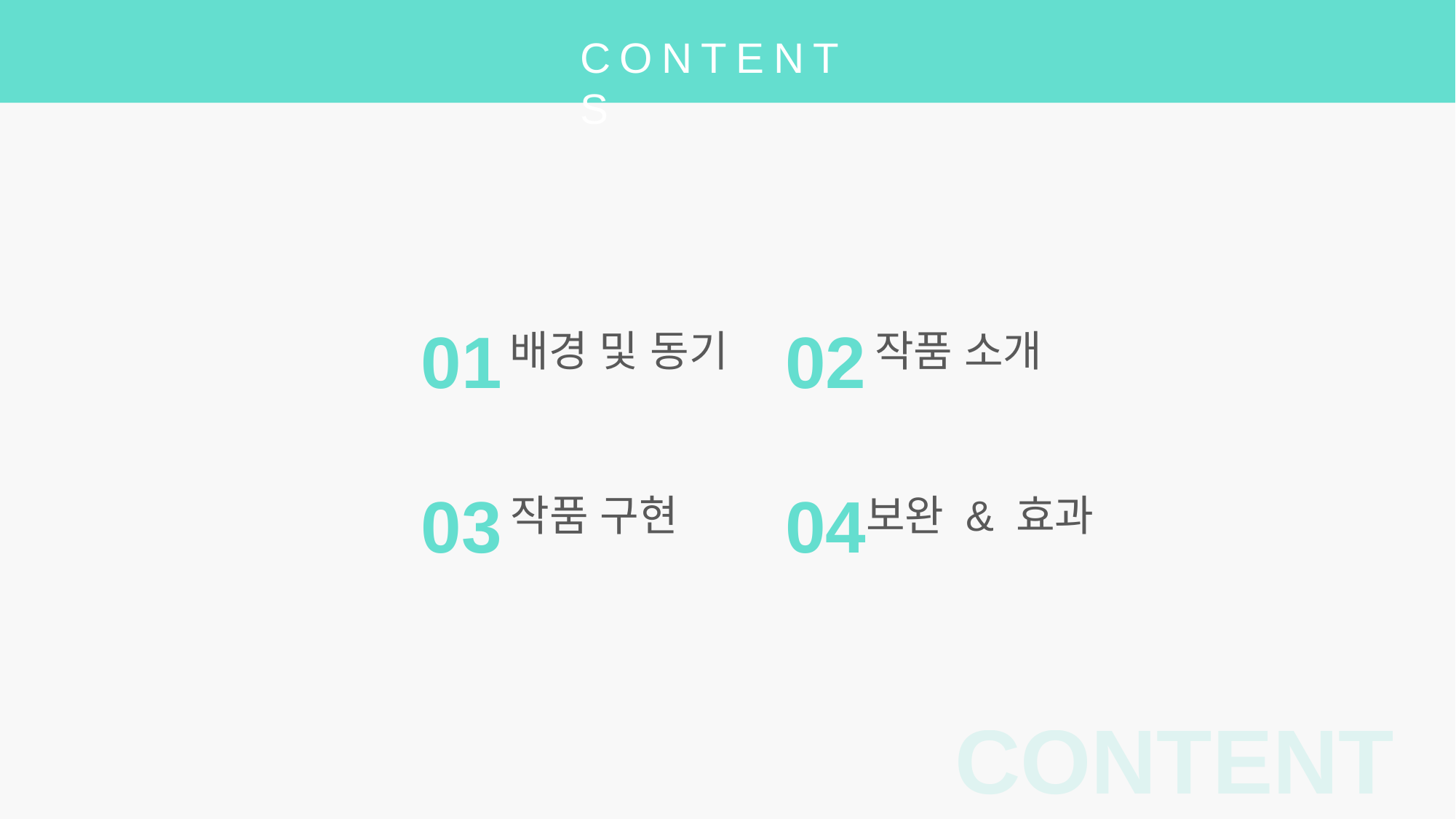

CONTENTS
01
배경 및 동기
02
작품 소개
03
작품 구현
04
보완 & 효과
CONTENTS